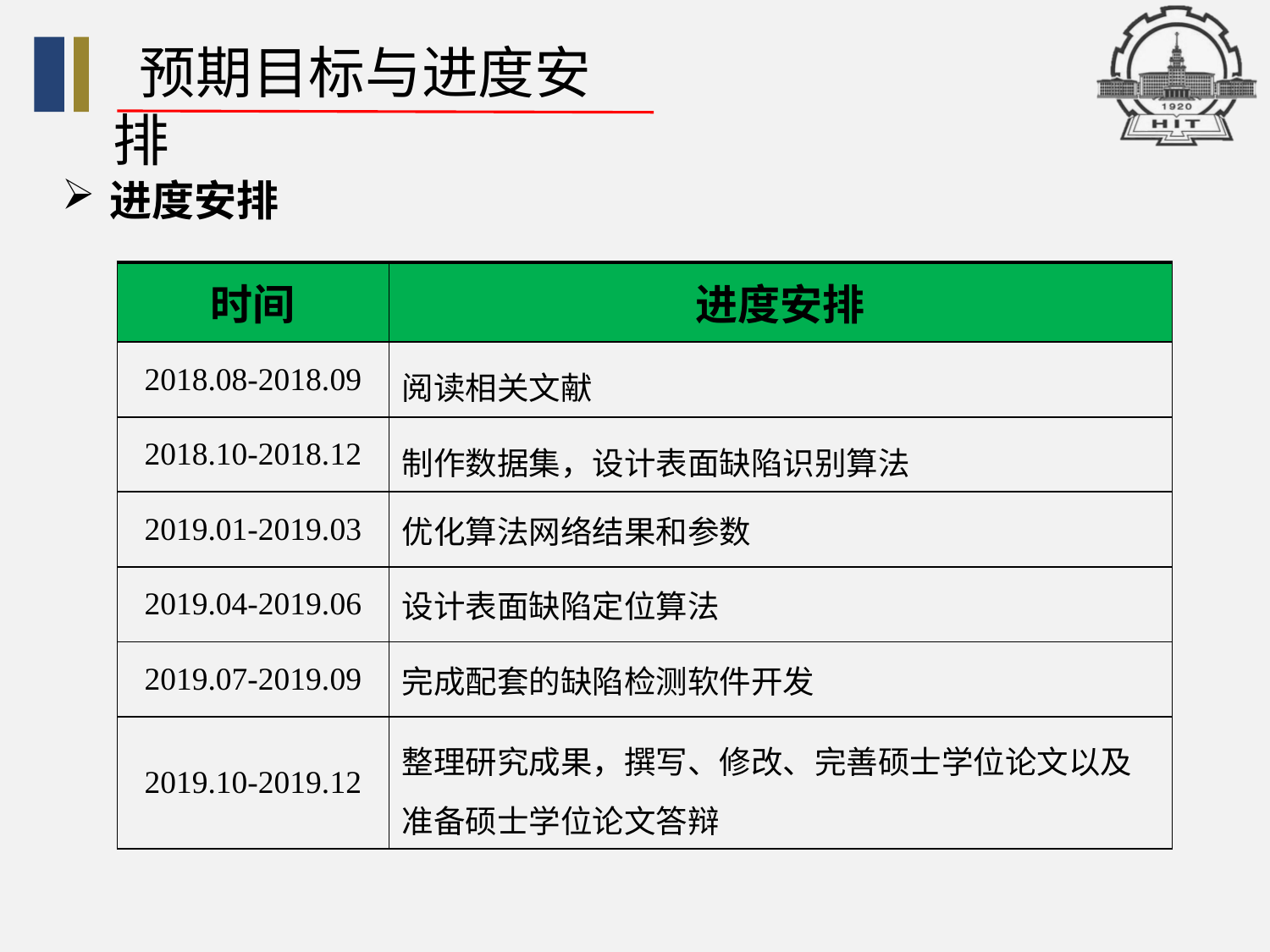

预期目标与进度安排
进度安排
| 时间 | 进度安排 |
| --- | --- |
| 2018.08-2018.09 | 阅读相关文献 |
| 2018.10-2018.12 | 制作数据集，设计表面缺陷识别算法 |
| 2019.01-2019.03 | 优化算法网络结果和参数 |
| 2019.04-2019.06 | 设计表面缺陷定位算法 |
| 2019.07-2019.09 | 完成配套的缺陷检测软件开发 |
| 2019.10-2019.12 | 整理研究成果，撰写、修改、完善硕士学位论文以及准备硕士学位论文答辩 |